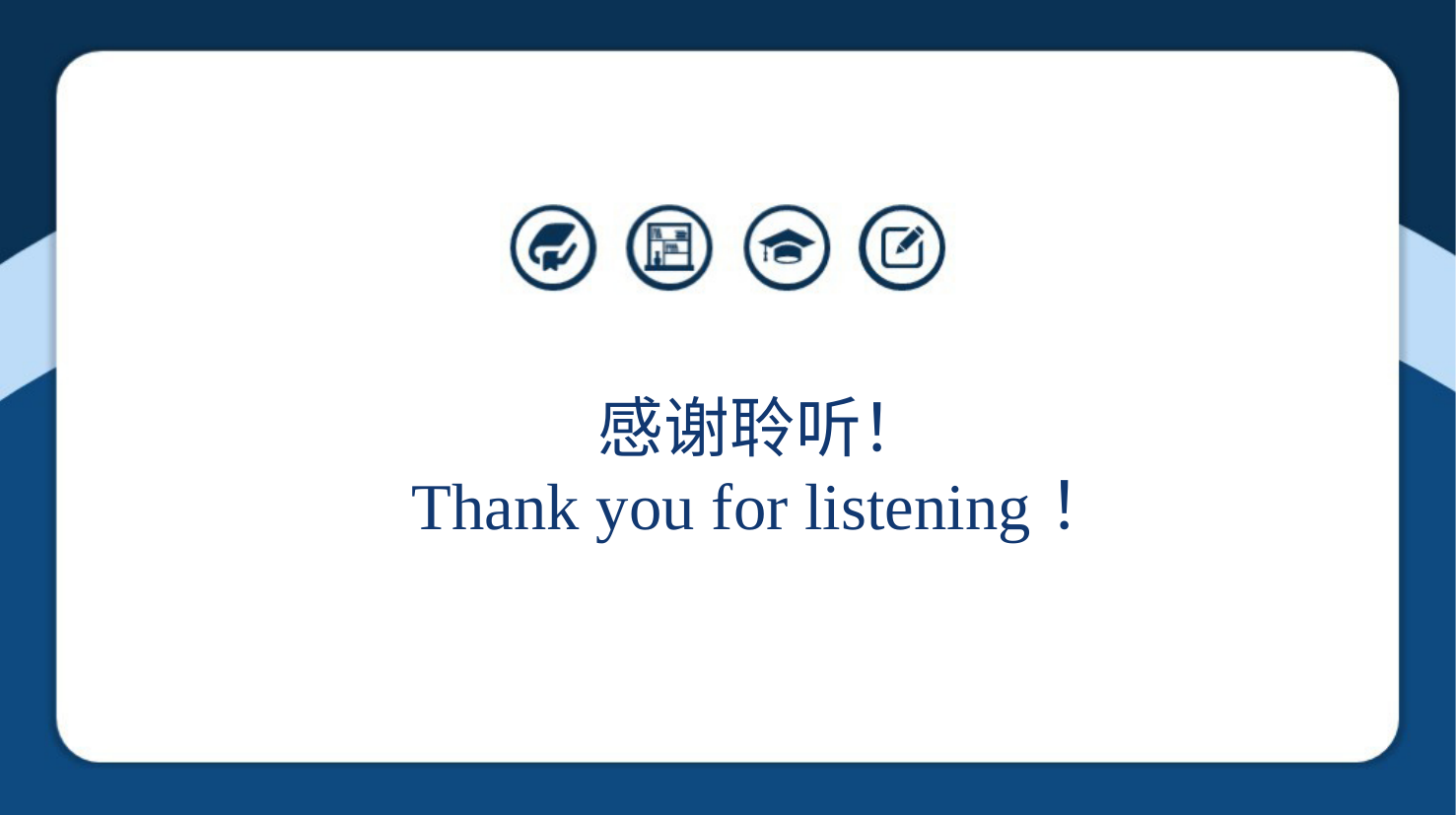

感谢聆听！
Thank you for listening！
答辩人：包图网
教授：包图网